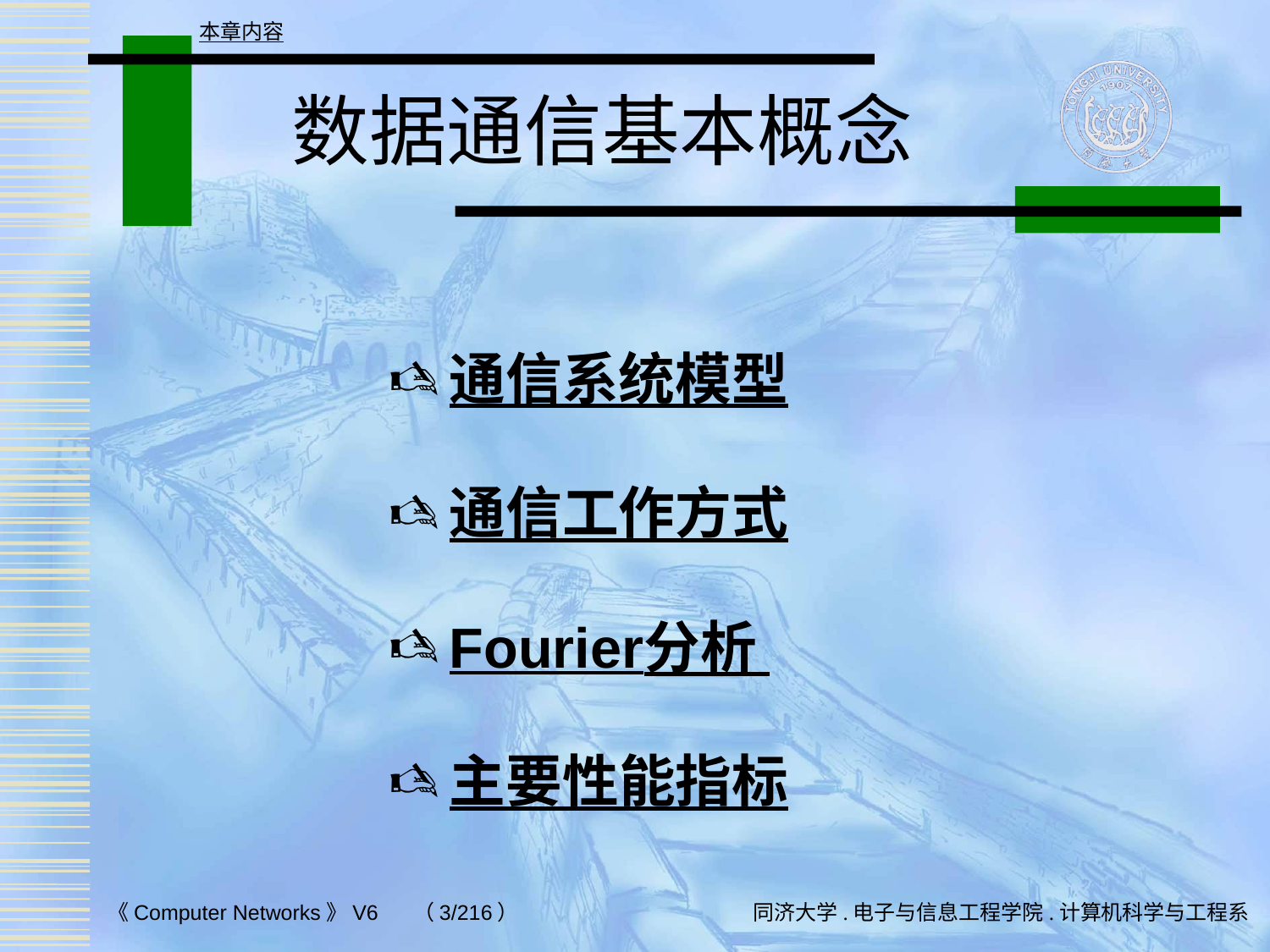

本章内容
# 数据通信基本概念
通信系统模型
通信工作方式
Fourier分析
主要性能指标